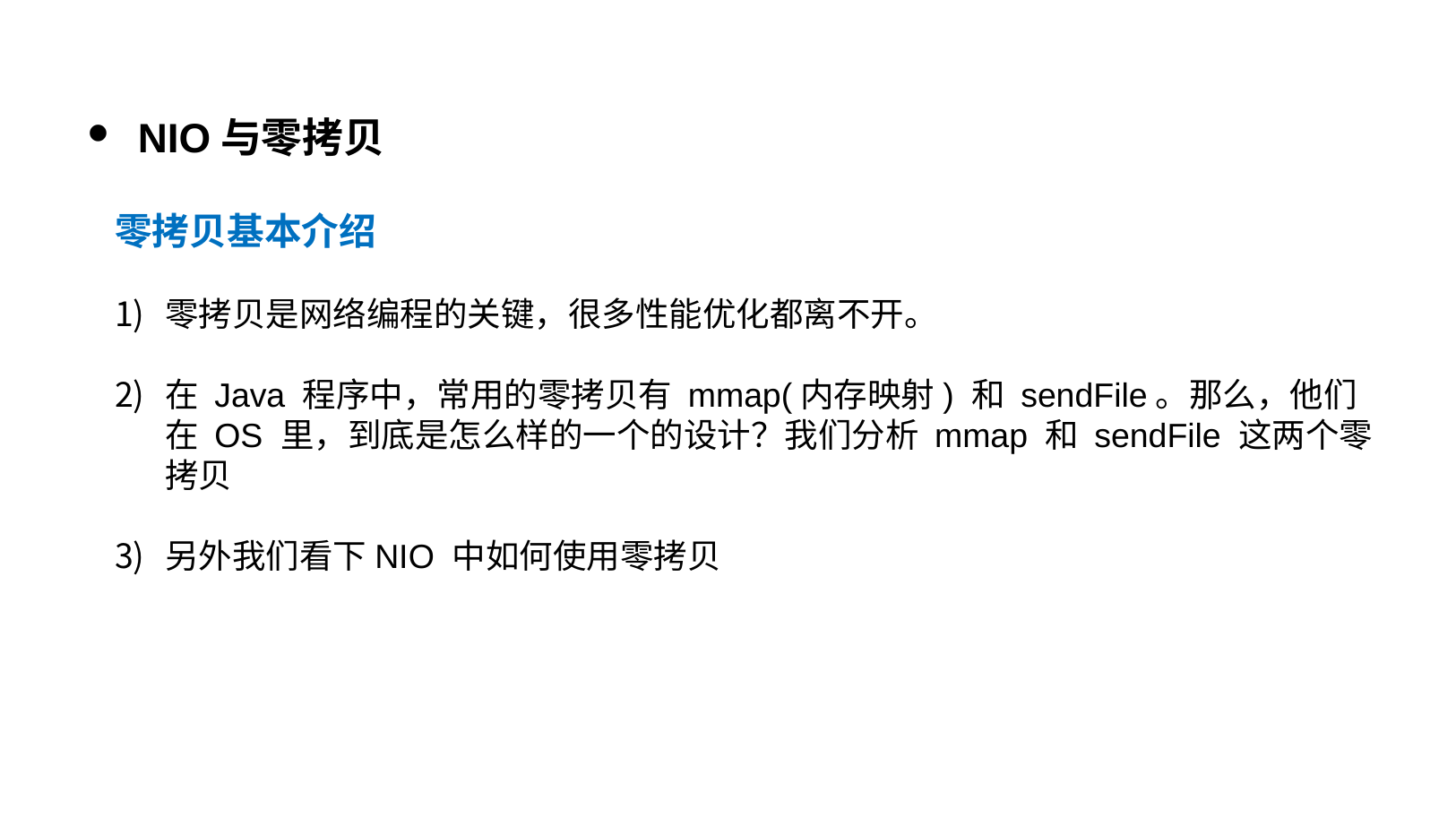

NIO与零拷贝
零拷贝基本介绍

零拷贝是网络编程的关键，很多性能优化都离不开。

在 Java 程序中，常用的零拷贝有 mmap(内存映射) 和 sendFile。那么，他们在 OS 里，到底是怎么样的一个的设计？我们分析 mmap 和 sendFile 这两个零拷贝

另外我们看下NIO 中如何使用零拷贝